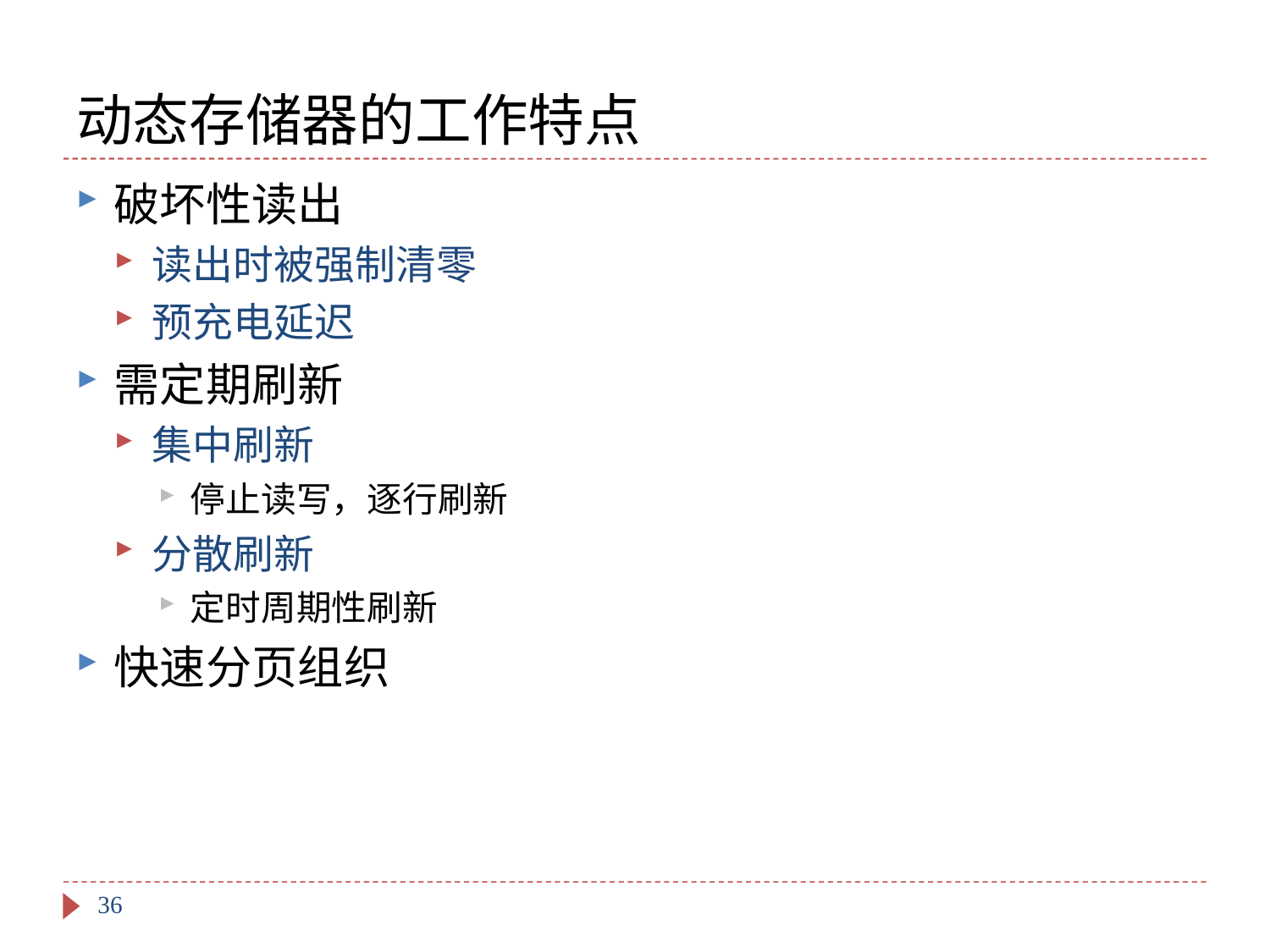

# 动态存储器的工作特点
破坏性读出
读出时被强制清零
预充电延迟
需定期刷新
集中刷新
停止读写，逐行刷新
分散刷新
定时周期性刷新
快速分页组织

36